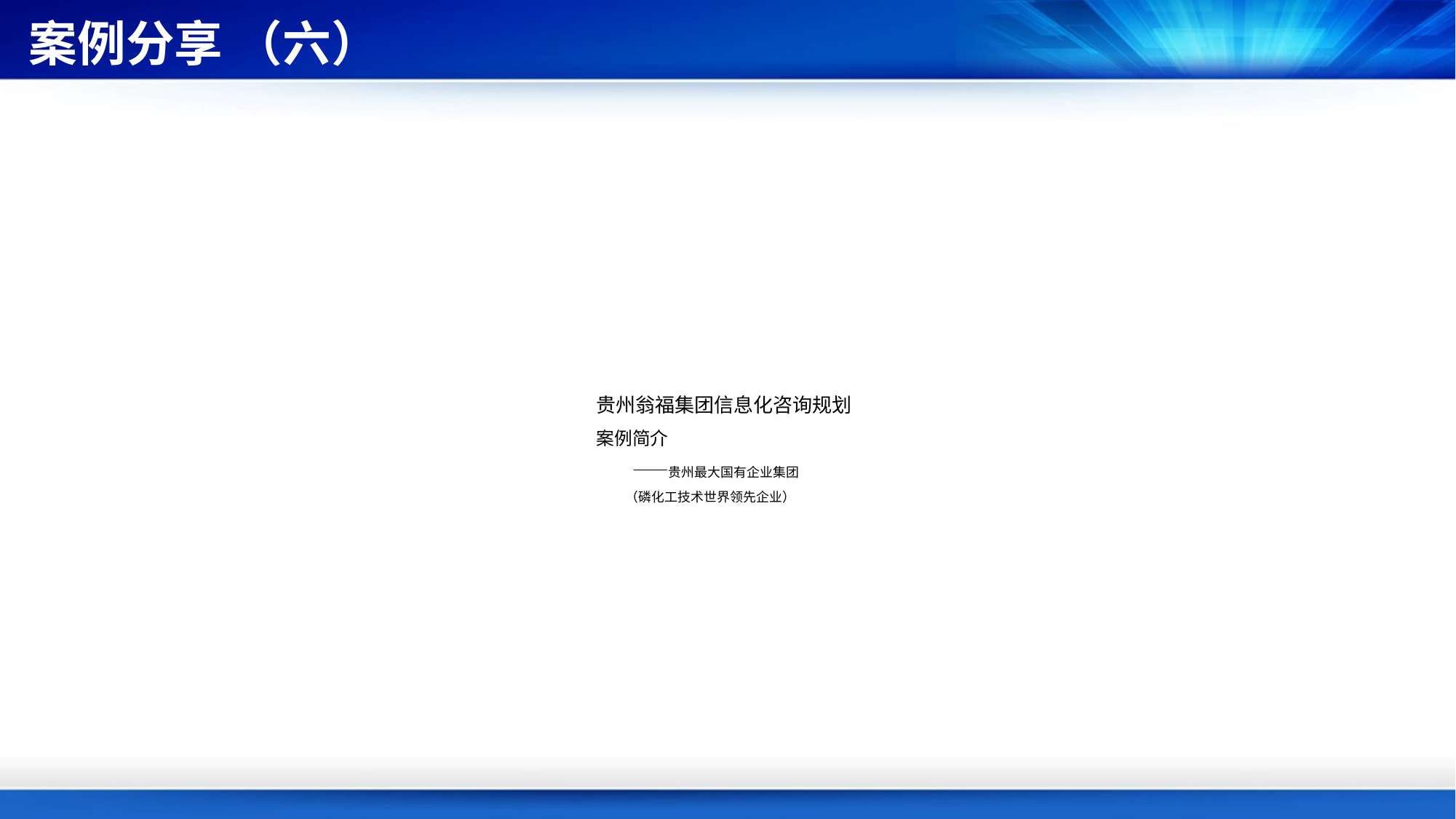

案例分享 （六）
贵州翁福集团信息化咨询规划
案例简介
         ——贵州最大国有企业集团
          （磷化工技术世界领先企业）